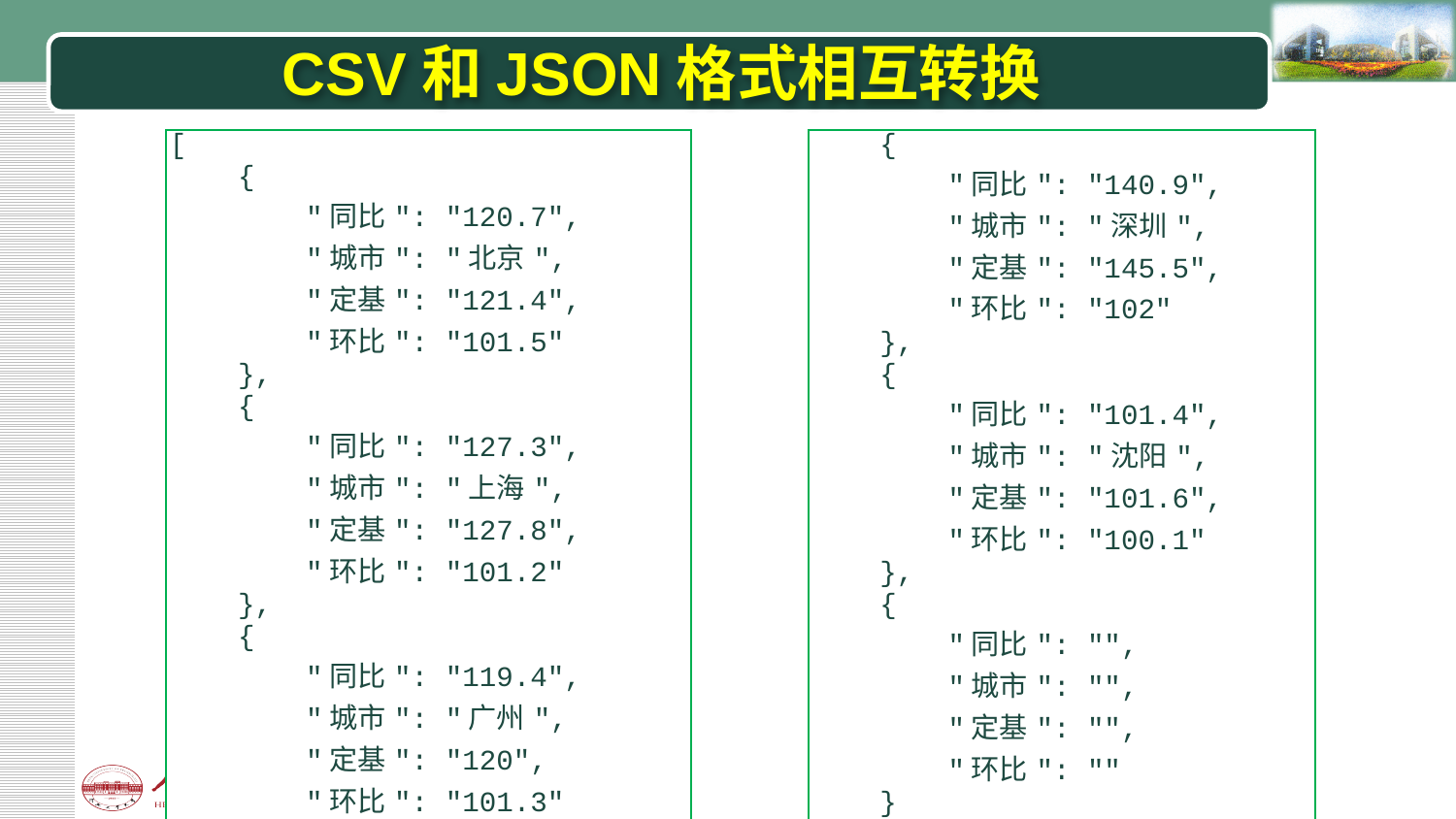

# CSV和JSON格式相互转换
| [ { "同比": "120.7", "城市": "北京", "定基": "121.4", "环比": "101.5" }, { "同比": "127.3", "城市": "上海", "定基": "127.8", "环比": "101.2" }, { "同比": "119.4", "城市": "广州", "定基": "120", "环比": "101.3" }, |
| --- |
| { "同比": "140.9", "城市": "深圳", "定基": "145.5", "环比": "102" }, { "同比": "101.4", "城市": "沈阳", "定基": "101.6", "环比": "100.1" }, { "同比": "", "城市": "", "定基": "", "环比": "" } ] |
| --- |